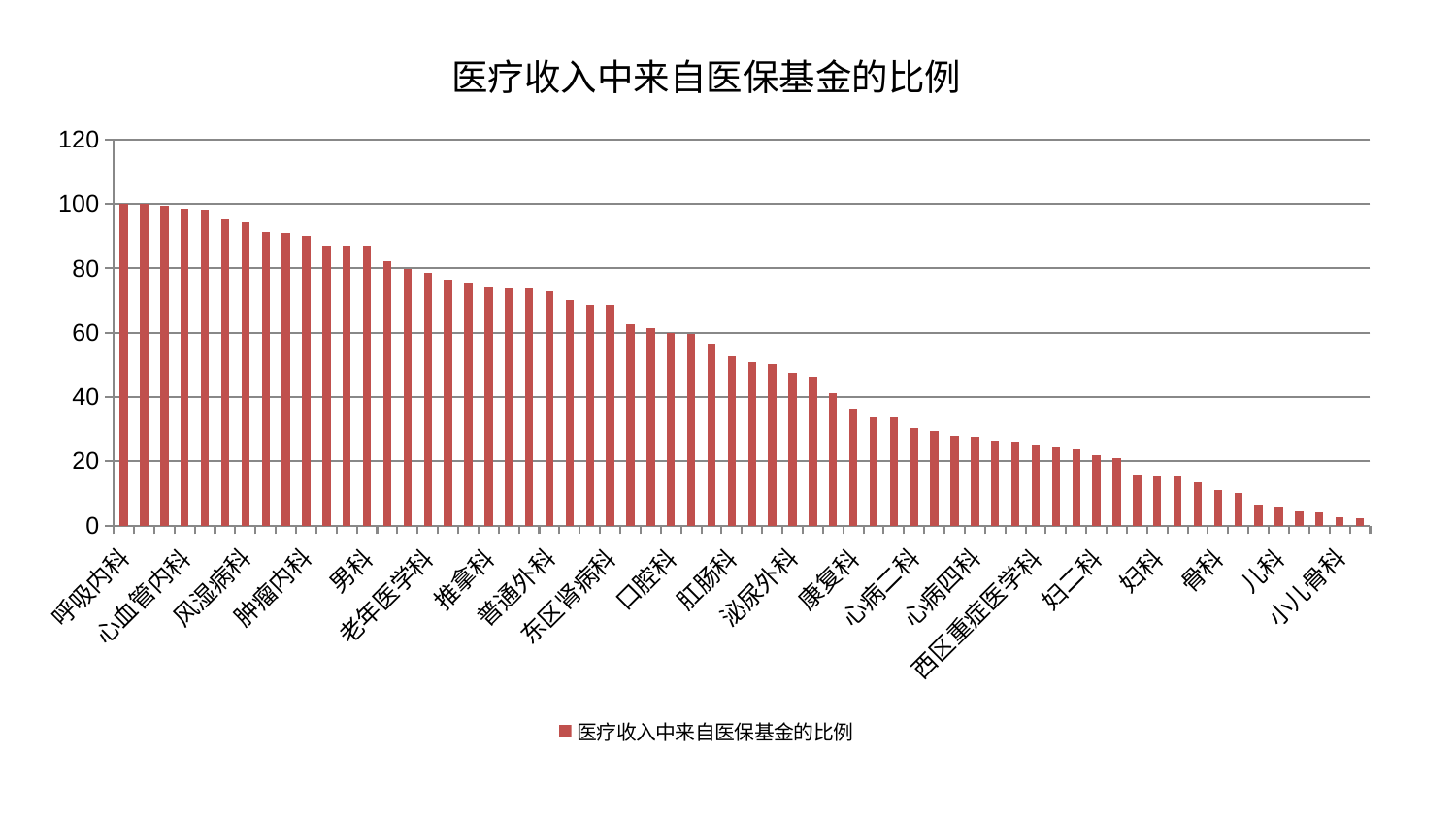

### Chart: 医疗收入中来自医保基金的比例

| Category | 医疗收入中来自医保基金的比例 |
|---|---|
| 呼吸内科 | 99.9929762106865 |
| 神经外科 | 99.9542942900602 |
| 内分泌科 | 99.55325985916504 |
| 心血管内科 | 98.46272401911023 |
| 脾胃病科 | 98.17503840562331 |
| 耳鼻喉科 | 95.26497006454797 |
| 风湿病科 | 94.39999918245836 |
| 显微骨科 | 91.34368197590359 |
| 微创骨科 | 90.94913229605157 |
| 肿瘤内科 | 90.22117796153249 |
| 针灸科 | 87.21346817139614 |
| 肾脏内科 | 87.18487716153165 |
| 男科 | 86.72077910652527 |
| 皮肤科 | 82.10156446486184 |
| 乳腺甲状腺外科 | 79.70336171831221 |
| 老年医学科 | 78.58343968724401 |
| 血液科 | 76.2678550357581 |
| 心病一科 | 75.37797566308429 |
| 推拿科 | 74.12097320709235 |
| 医院 | 73.87907863081449 |
| 肾病科 | 73.65557802895022 |
| 普通外科 | 72.75635950380436 |
| 胸外科 | 70.24209266379249 |
| 脾胃科消化科合并 | 68.759899931008 |
| 东区肾病科 | 68.7490091494503 |
| 治未病中心 | 62.776617404724135 |
| 产科 | 61.45673624154095 |
| 口腔科 | 60.029549352726576 |
| 妇科妇二科合并 | 59.60938382219882 |
| 关节骨科 | 56.22530470992331 |
| 肛肠科 | 52.602129589902155 |
| 身心医学科 | 50.8598332957948 |
| 消化内科 | 50.270407713815366 |
| 泌尿外科 | 47.624263058511616 |
| 重症医学科 | 46.195040848564275 |
| 脑病一科 | 41.11681561377496 |
| 康复科 | 36.339409074727946 |
| 脑病二科 | 33.68317967429315 |
| 肝病科 | 33.66483315286344 |
| 心病二科 | 30.445150057887638 |
| 综合内科 | 29.32138949556102 |
| 中医经典科 | 27.91166967599319 |
| 心病四科 | 27.67613104603739 |
| 运动损伤骨科 | 26.391570238805517 |
| 心病三科 | 26.16816059337581 |
| 西区重症医学科 | 24.917819286848374 |
| 小儿推拿科 | 24.34263773787255 |
| 肝胆外科 | 23.62571960741957 |
| 妇二科 | 21.947591656879673 |
| 神经内科 | 21.06052724471954 |
| 脊柱骨科 | 15.820217659618653 |
| 妇科 | 15.33353517461713 |
| 东区重症医学科 | 15.142980188932075 |
| 美容皮肤科 | 13.574853932827157 |
| 骨科 | 11.005212043981437 |
| 脑病三科 | 10.184839399777946 |
| 眼科 | 6.442755049657256 |
| 儿科 | 5.825533853288523 |
| 中医外治中心 | 4.264056198213129 |
| 创伤骨科 | 3.945509916495893 |
| 小儿骨科 | 2.473851788899384 |
| 周围血管科 | 2.250328463418727 |
93